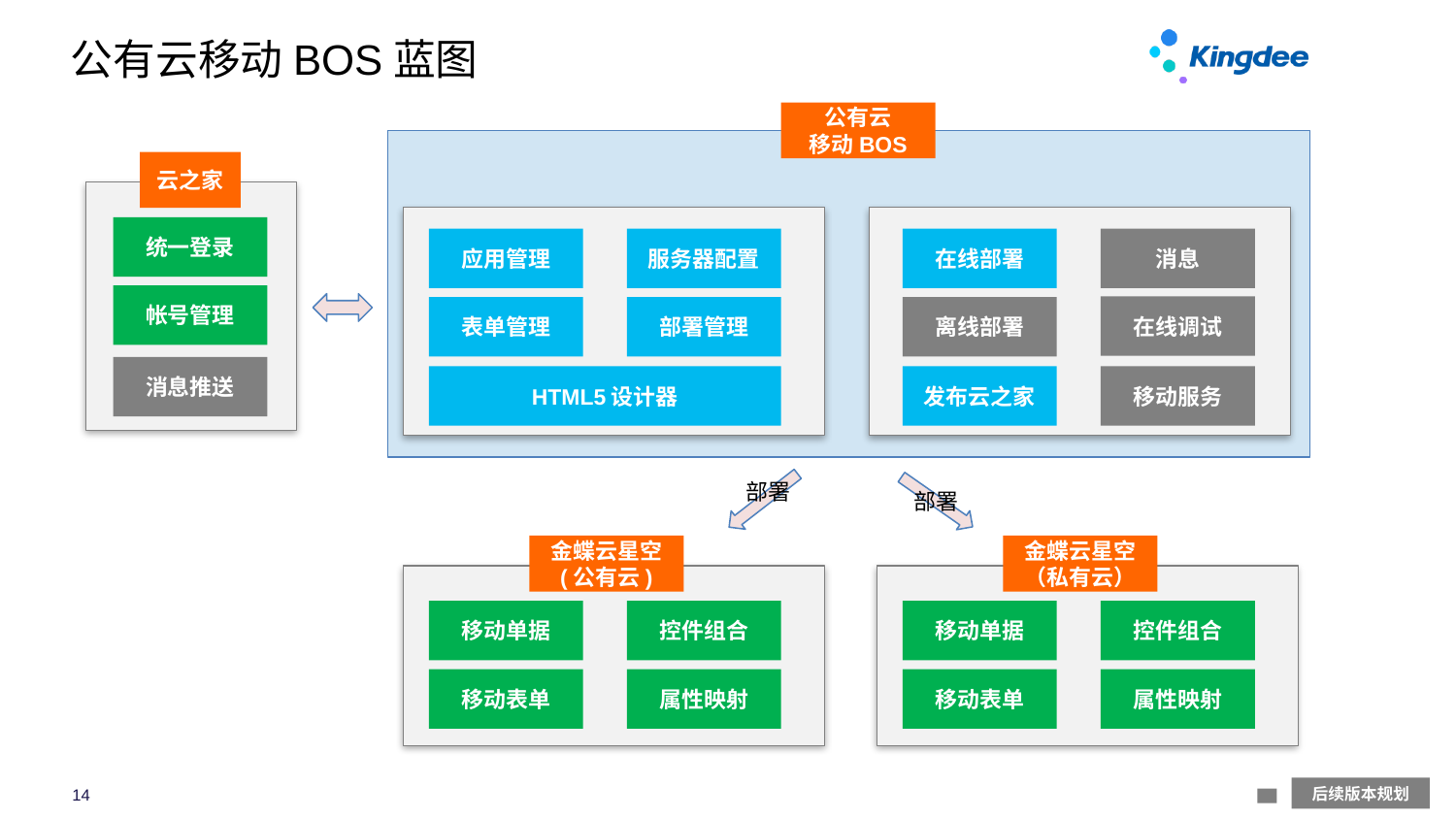

# 公有云移动BOS蓝图
公有云
移动BOS

云之家

统一登录
应用管理
服务器配置
在线部署
消息
帐号管理

在线调试
表单管理
部署管理
离线部署
消息推送
HTML5设计器
发布云之家
移动服务
部署
部署

金蝶云星空
(公有云)
金蝶云星空
（私有云）

移动单据
控件组合
移动单据
控件组合
移动表单
属性映射
移动表单
属性映射
后续版本规划